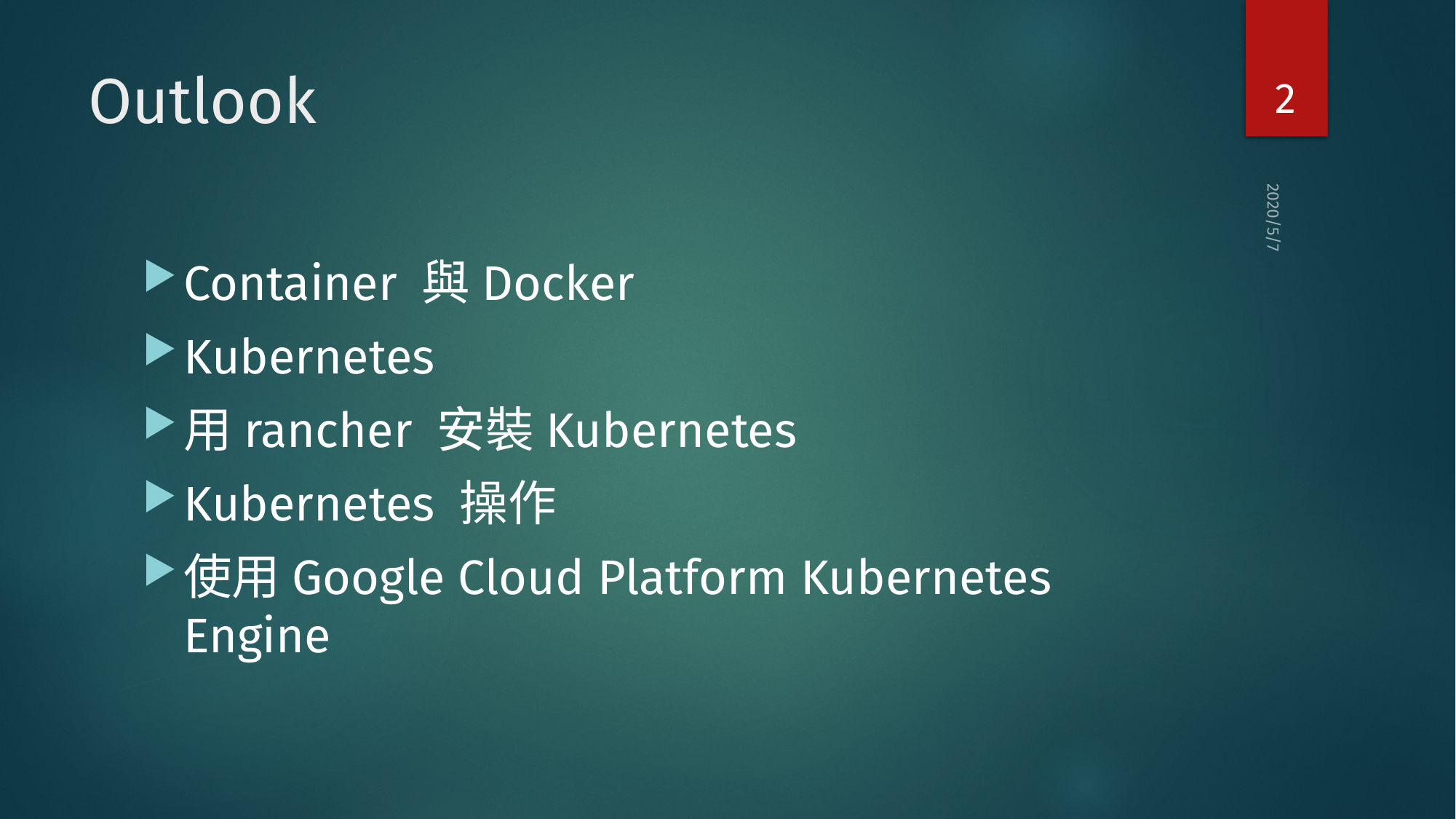

2
# Outlook
2020/5/7
Container 與Docker
Kubernetes
用rancher 安裝Kubernetes
Kubernetes 操作
使用Google Cloud Platform Kubernetes Engine